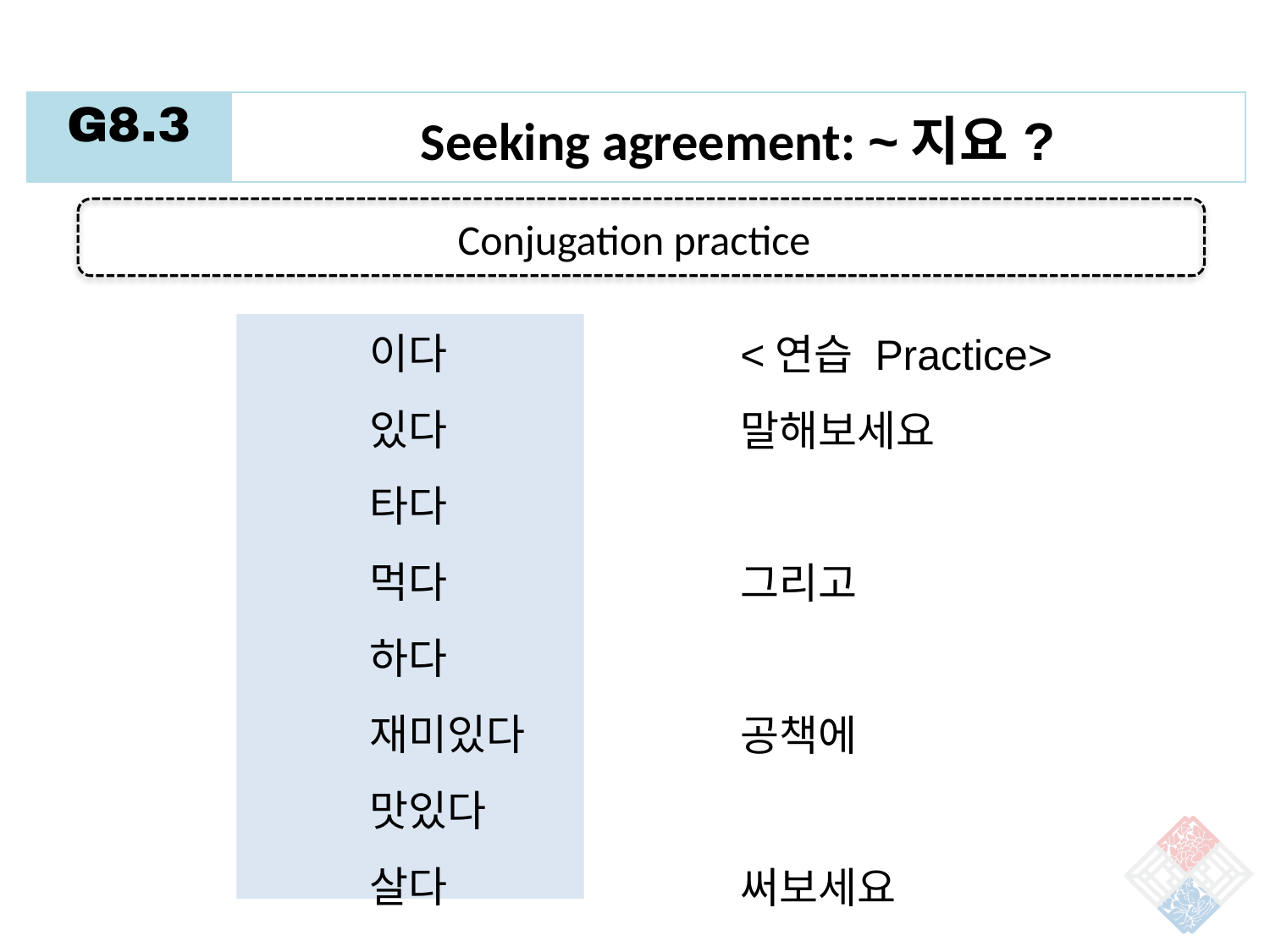

| G8.3 | Seeking agreement: ~지요? |
| --- | --- |

Conjugation practice
이다
있다
타다
먹다
하다
재미있다
맛있다
살다
<연습 Practice>
말해보세요

그리고

공책에

써보세요